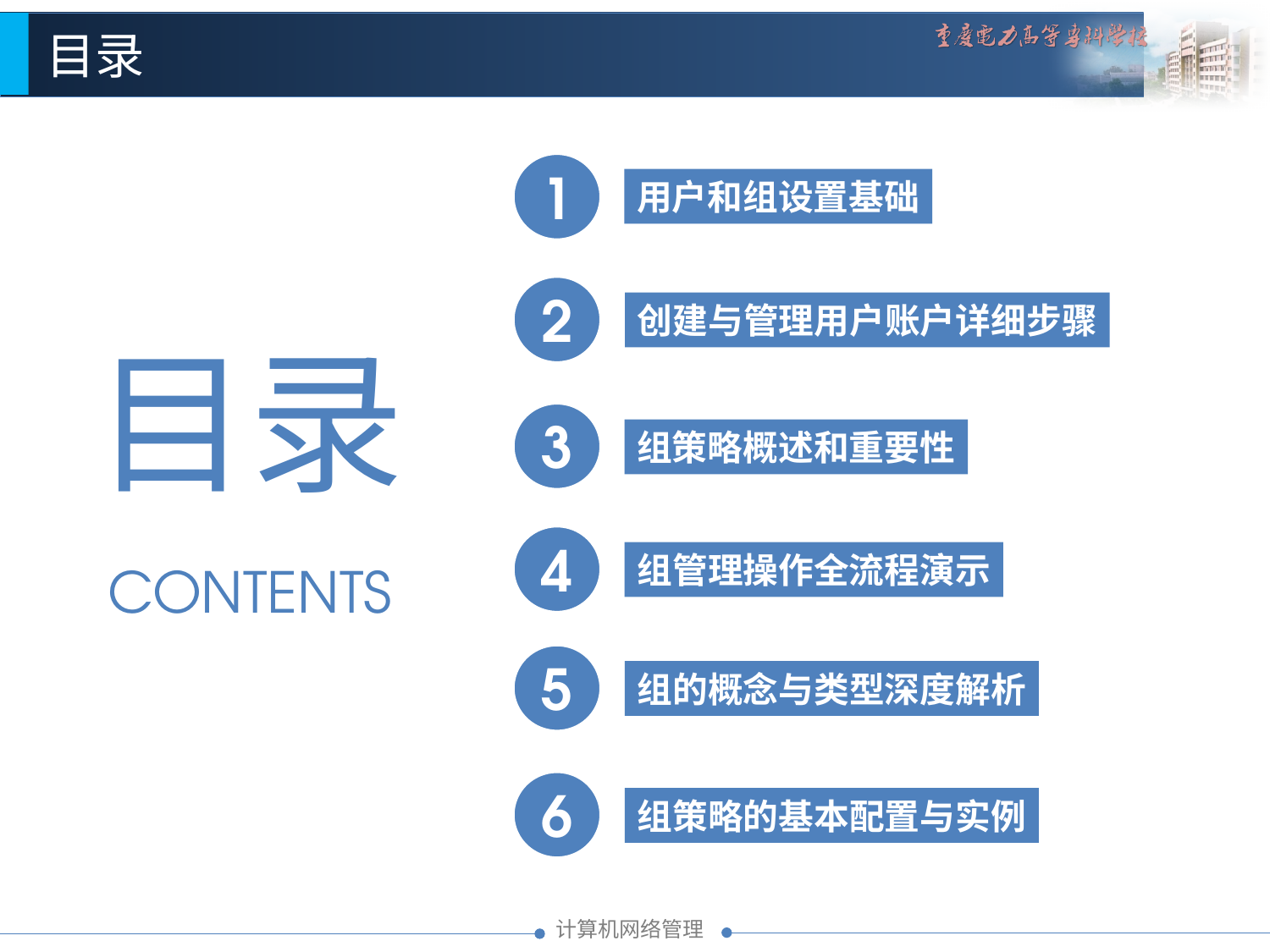

目录
1
用户和组设置基础
2
创建与管理用户账户详细步骤
目录
3
组策略概述和重要性
4
组管理操作全流程演示
CONTENTS
5
组的概念与类型深度解析
6
组策略的基本配置与实例